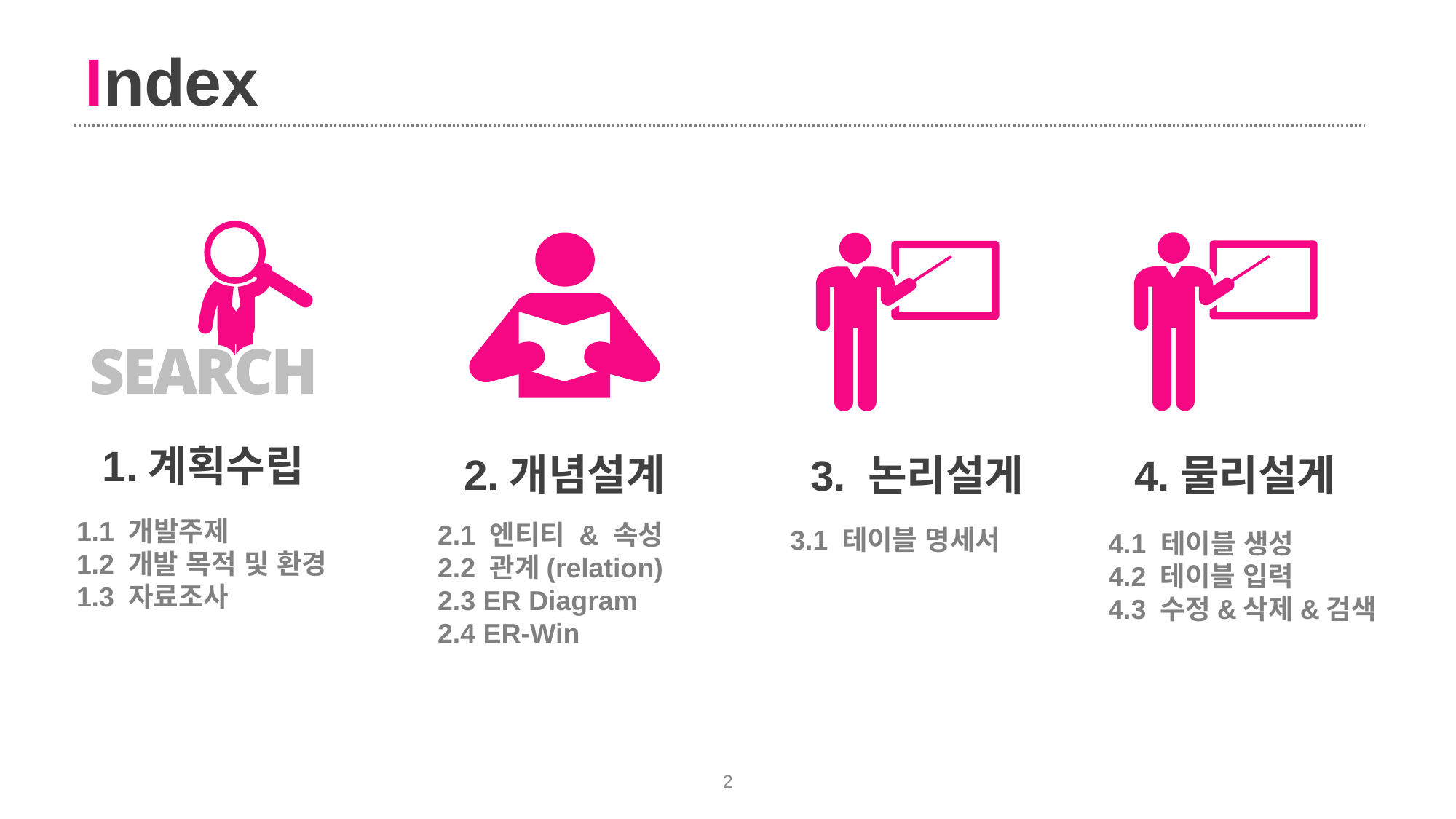

Index

1.계획수립

4.물리설게

2.개념설계

3. 논리설게
1.1 개발주제
1.2 개발 목적 및 환경
1.3 자료조사

2.1 엔티티 & 속성
2.2 관계(relation)
2.3 ER Diagram
2.4 ER-Win
3.1 테이블 명세서
4.1 테이블 생성
4.2 테이블 입력
4.3 수정&삭제&검색
2